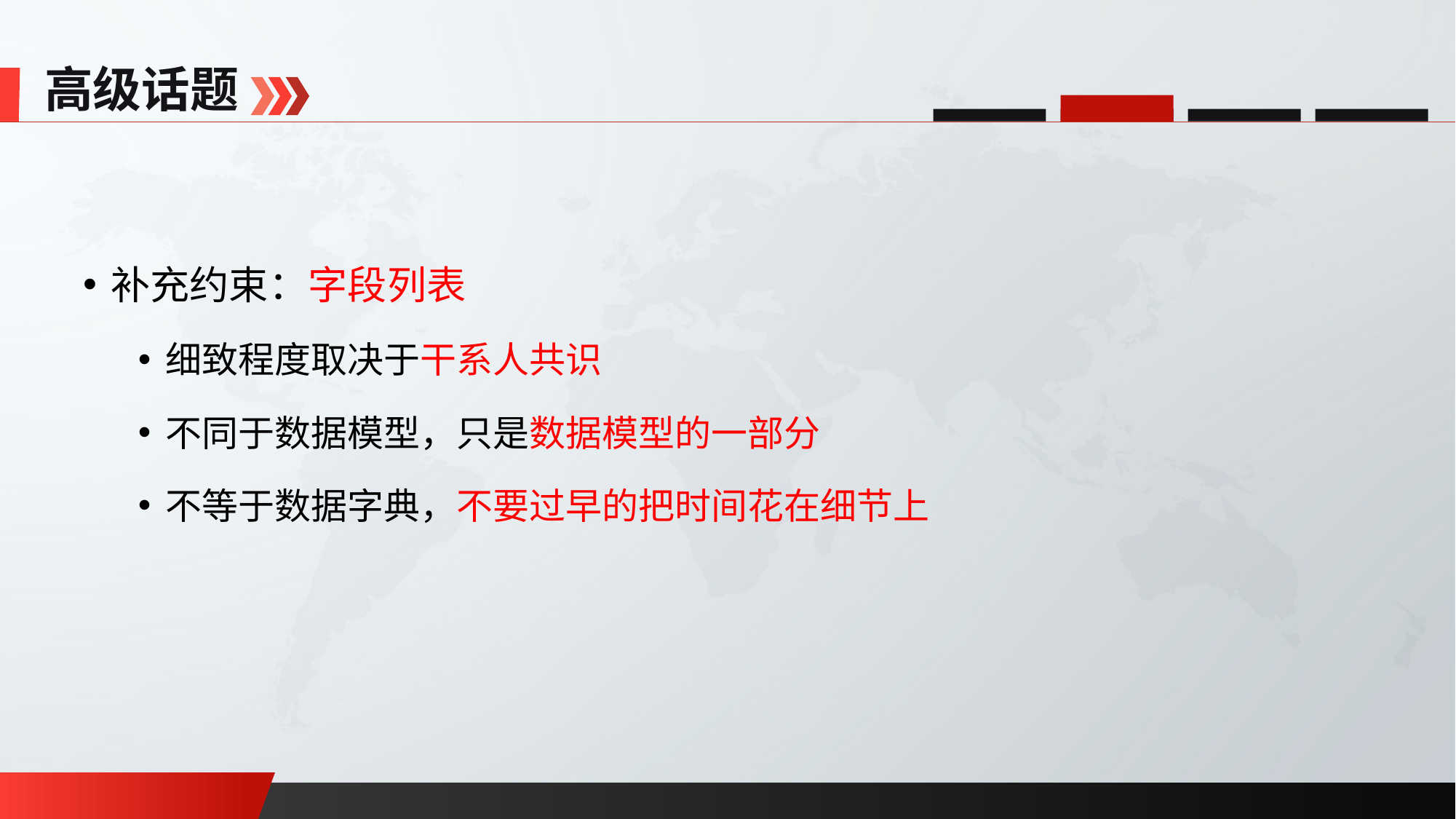

高级话题

补充约束：字段列表
细致程度取决于干系人共识
不同于数据模型，只是数据模型的一部分
不等于数据字典，不要过早的把时间花在细节上